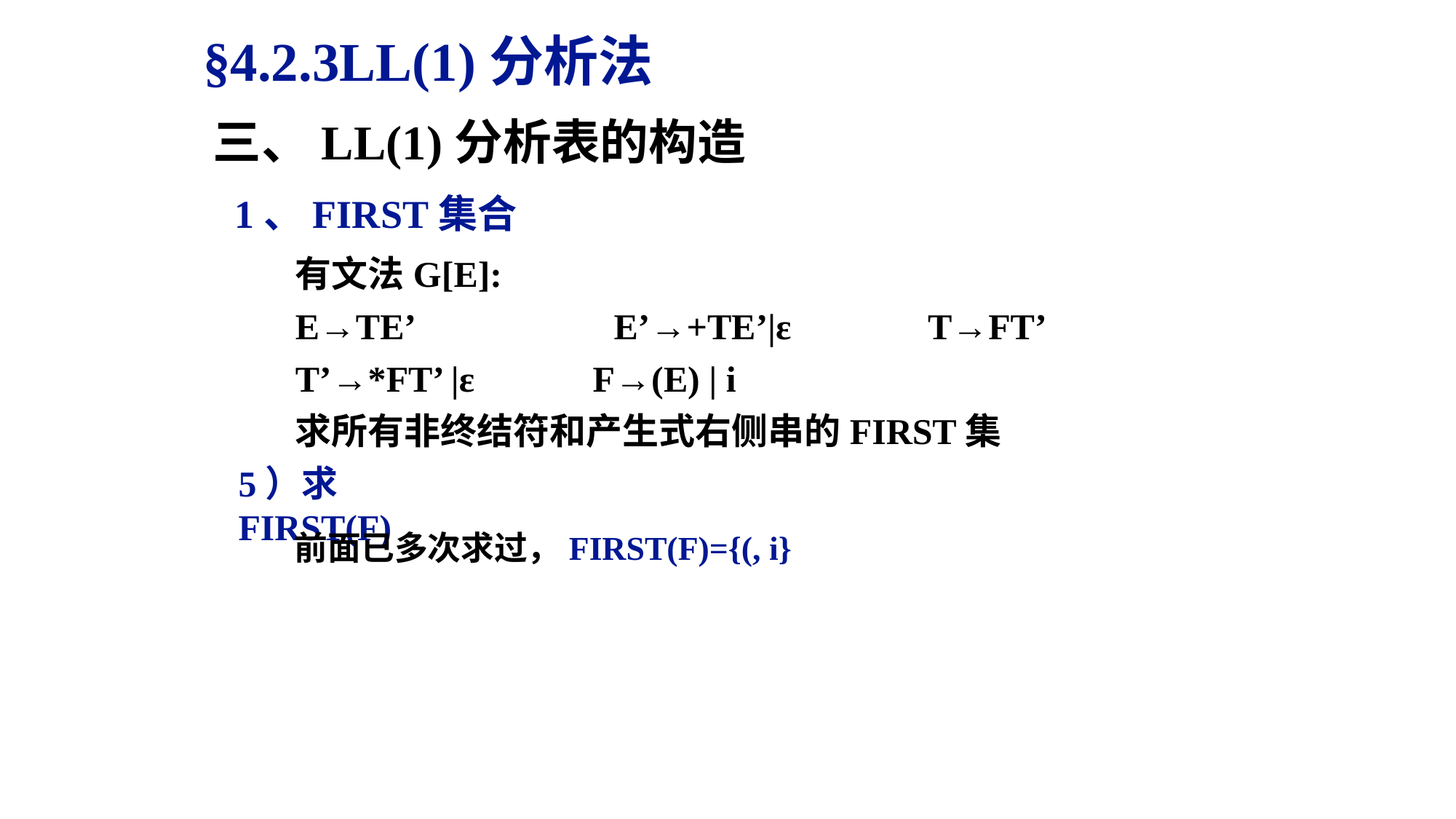

§4.2.3LL(1)分析法
三、LL(1)分析表的构造
1、FIRST集合
有文法G[E]:
E→TE’                      E’→+TE’|ε               T→FT’
T’→*FT’ |ε             F→(E) | i
求所有非终结符和产生式右侧串的FIRST集
5）求FIRST(F)
         前面已多次求过，FIRST(F)={(, i}